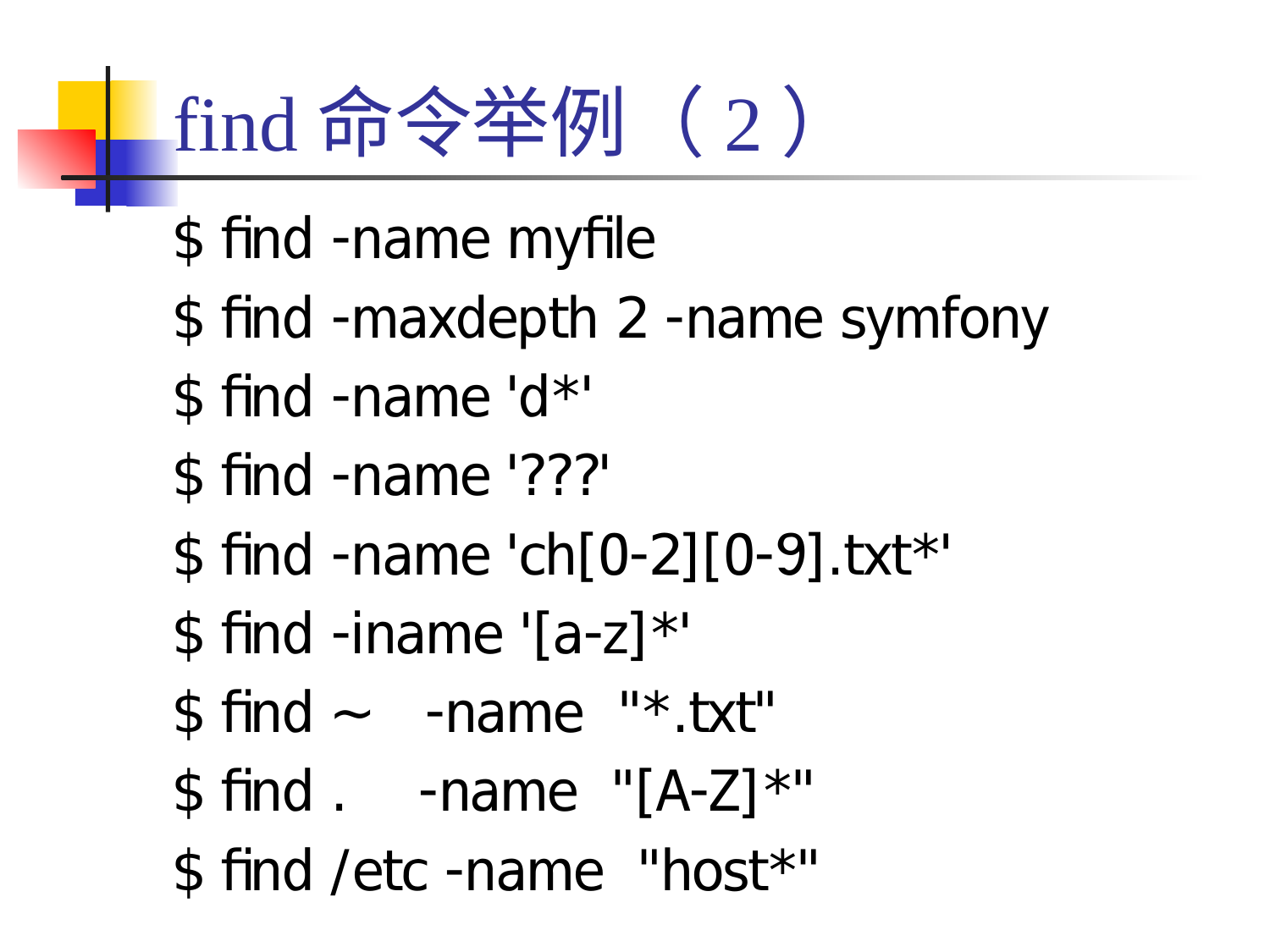

# find命令举例（2）
$ find -name myfile
$ find -maxdepth 2 -name symfony
$ find -name 'd*'
$ find -name '???'
$ find -name 'ch[0-2][0-9].txt*'
$ find -iname '[a-z]*'
$ find ~   -name  "*.txt"
$ find .    -name  "[A-Z]*"
$ find /etc -name  "host*"